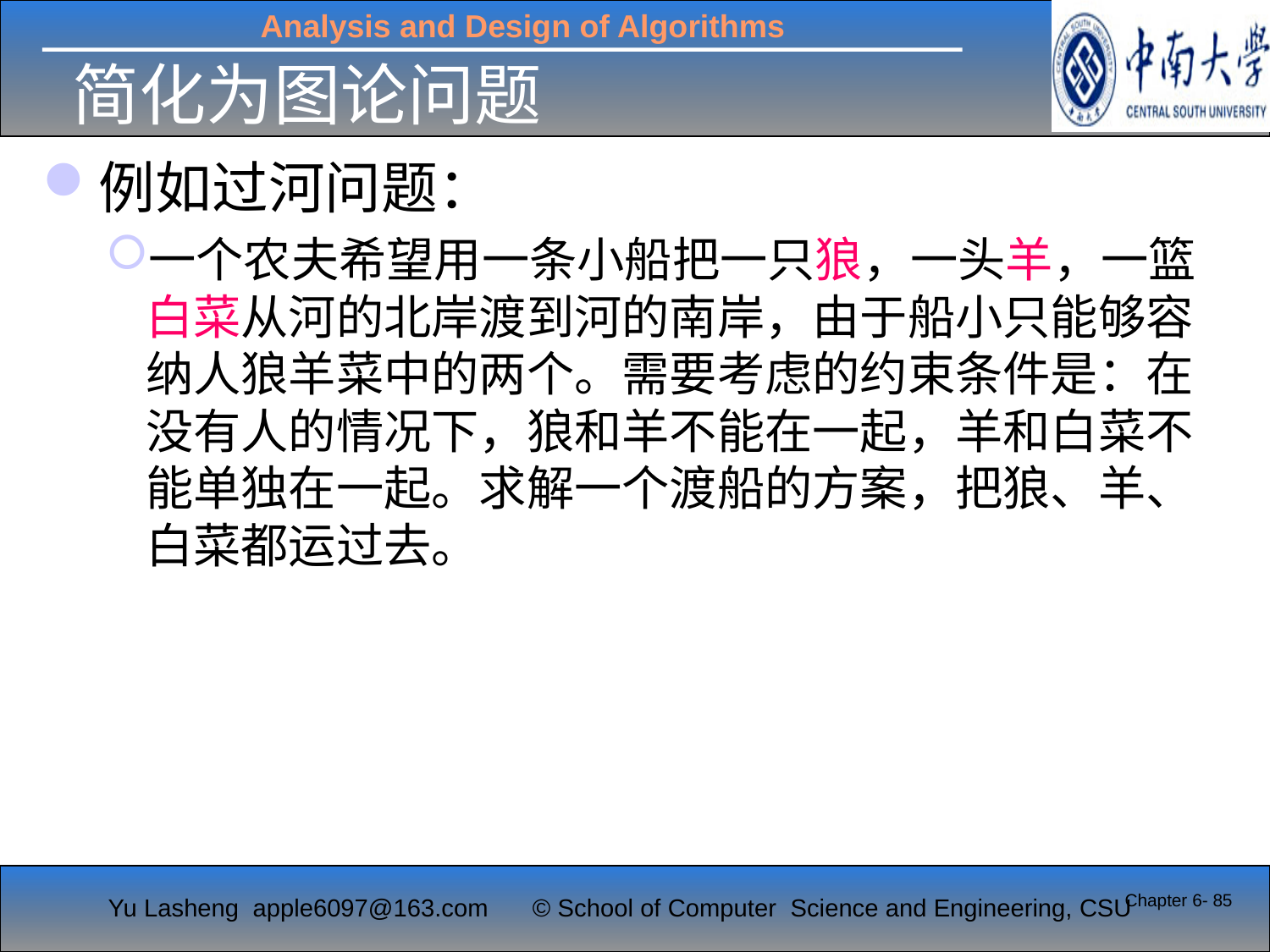

简化为图论问题
例如过河问题：
一个农夫希望用一条小船把一只狼，一头羊，一篮白菜从河的北岸渡到河的南岸，由于船小只能够容纳人狼羊菜中的两个。需要考虑的约束条件是：在没有人的情况下，狼和羊不能在一起，羊和白菜不能单独在一起。求解一个渡船的方案，把狼、羊、白菜都运过去。
Chapter 6- 85